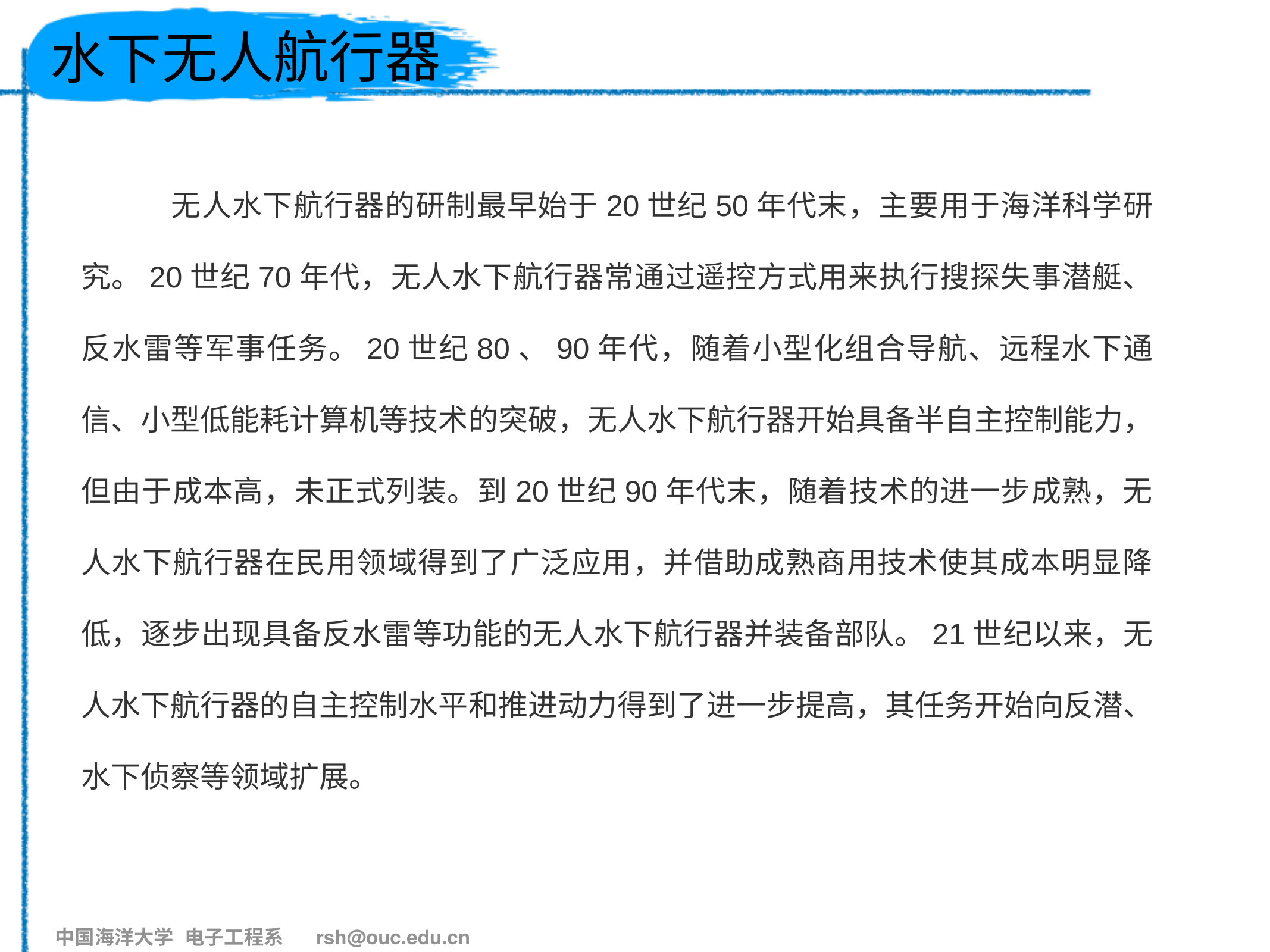

# 水下无人航行器
         无人水下航行器的研制最早始于20世纪50年代末，主要用于海洋科学研究。20世纪70年代，无人水下航行器常通过遥控方式用来执行搜探失事潜艇、反水雷等军事任务。20世纪80、90年代，随着小型化组合导航、远程水下通信、小型低能耗计算机等技术的突破，无人水下航行器开始具备半自主控制能力，但由于成本高，未正式列装。到20世纪90年代末，随着技术的进一步成熟，无人水下航行器在民用领域得到了广泛应用，并借助成熟商用技术使其成本明显降低，逐步出现具备反水雷等功能的无人水下航行器并装备部队。21世纪以来，无人水下航行器的自主控制水平和推进动力得到了进一步提高，其任务开始向反潜、水下侦察等领域扩展。